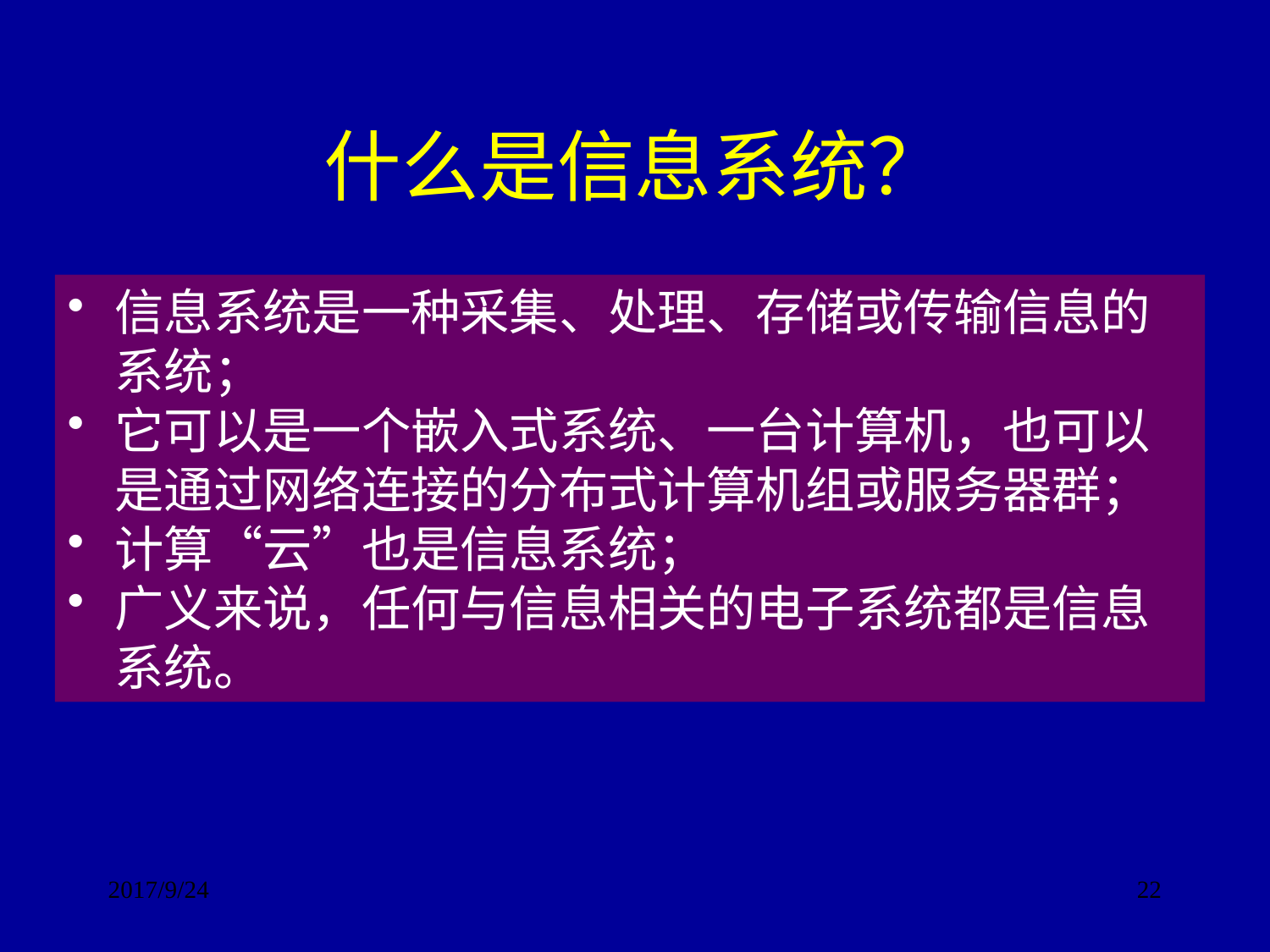

# 什么是信息系统？
信息系统是一种采集、处理、存储或传输信息的系统；
它可以是一个嵌入式系统、一台计算机，也可以是通过网络连接的分布式计算机组或服务器群；
计算“云”也是信息系统；
广义来说，任何与信息相关的电子系统都是信息系统。
2017/9/24
22